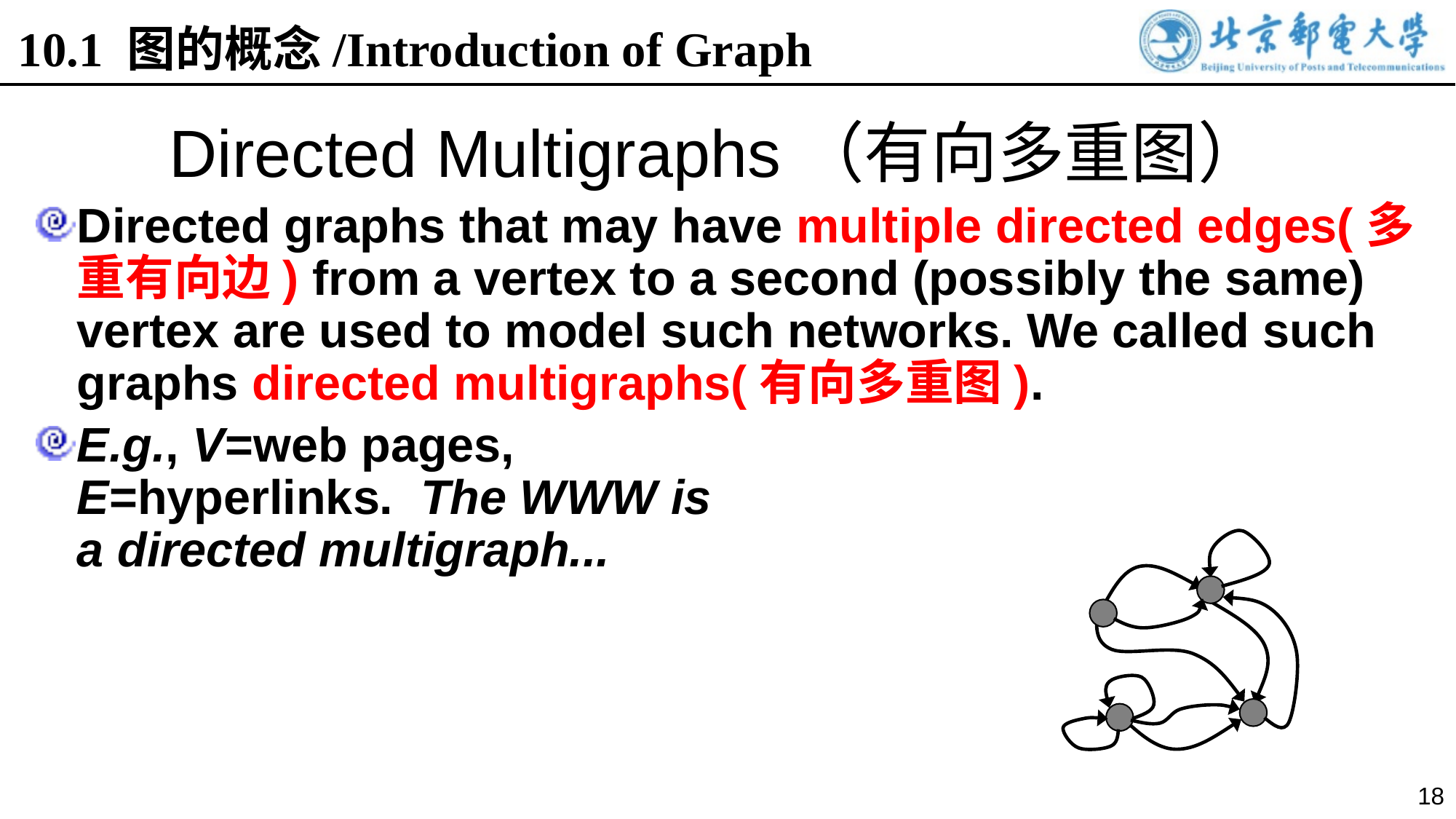

10.1 图的概念/Introduction of Graph
# Directed Multigraphs（有向多重图）
Directed graphs that may have multiple directed edges(多重有向边) from a vertex to a second (possibly the same) vertex are used to model such networks. We called such graphs directed multigraphs(有向多重图).
E.g., V=web pages,
E=hyperlinks.  The WWW is
a directed multigraph...